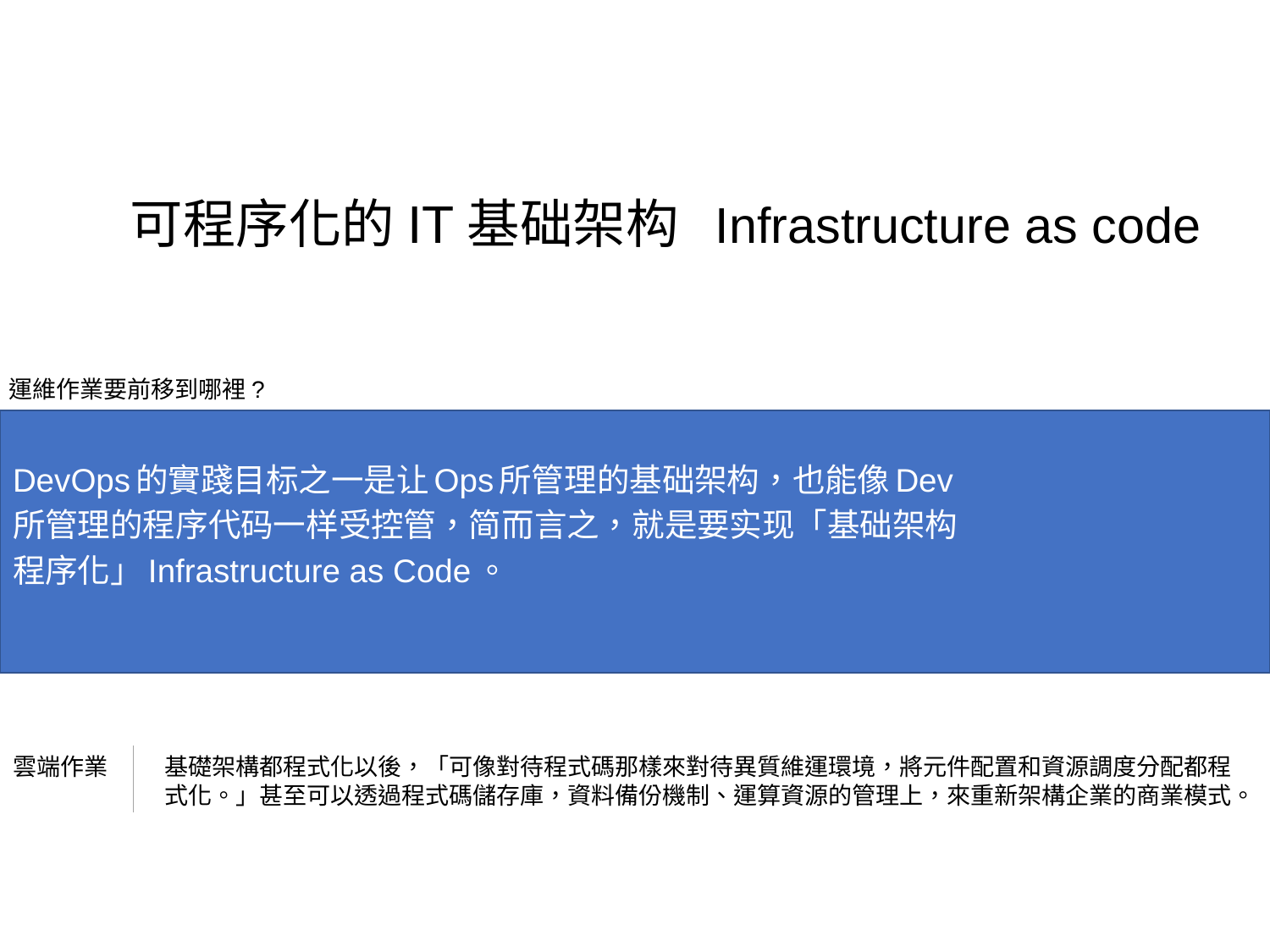

可程序化的IT基础架构  Infrastructure as code
運維作業要前移到哪裡?

DevOps的實踐目标之一是让Ops所管理的基础架构，也能像Dev
所管理的程序代码一样受控管，简而言之，就是要实现「基础架构
程序化」Infrastructure as Code。
雲端作業
基礎架構都程式化以後，「可像對待程式碼那樣來對待異質維運環境，將元件配置和資源調度分配都程式化。」甚至可以透過程式碼儲存庫，資料備份機制、運算資源的管理上，來重新架構企業的商業模式。